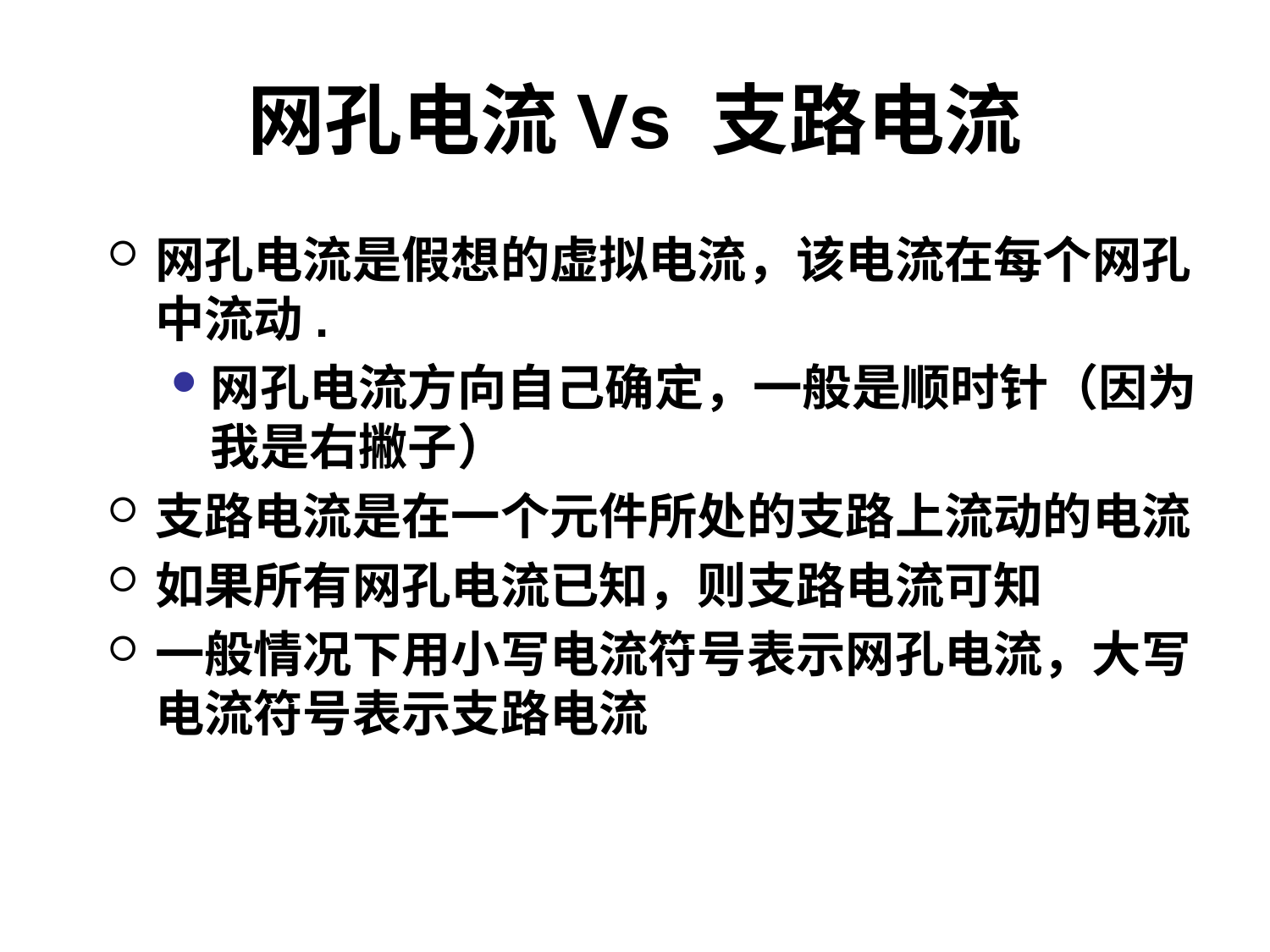

# 网孔电流Vs 支路电流
网孔电流是假想的虚拟电流，该电流在每个网孔中流动.
网孔电流方向自己确定，一般是顺时针（因为我是右撇子）
支路电流是在一个元件所处的支路上流动的电流
如果所有网孔电流已知，则支路电流可知
一般情况下用小写电流符号表示网孔电流，大写电流符号表示支路电流